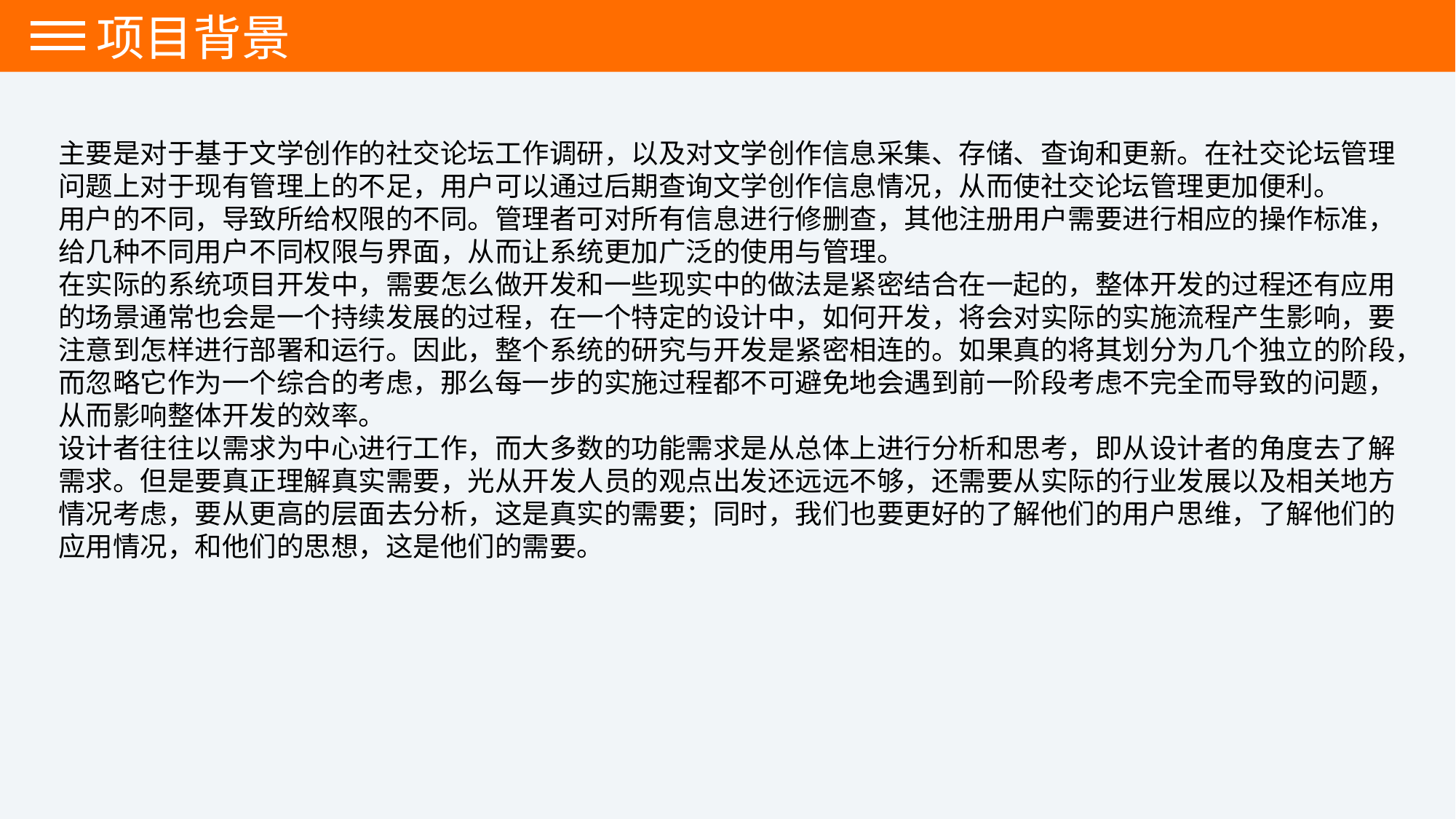

项目背景
主要是对于基于文学创作的社交论坛工作调研，以及对文学创作信息采集、存储、查询和更新。在社交论坛管理问题上对于现有管理上的不足，用户可以通过后期查询文学创作信息情况，从而使社交论坛管理更加便利。
用户的不同，导致所给权限的不同。管理者可对所有信息进行修删查，其他注册用户需要进行相应的操作标准，给几种不同用户不同权限与界面，从而让系统更加广泛的使用与管理。
在实际的系统项目开发中，需要怎么做开发和一些现实中的做法是紧密结合在一起的，整体开发的过程还有应用的场景通常也会是一个持续发展的过程，在一个特定的设计中，如何开发，将会对实际的实施流程产生影响，要注意到怎样进行部署和运行。因此，整个系统的研究与开发是紧密相连的。如果真的将其划分为几个独立的阶段，而忽略它作为一个综合的考虑，那么每一步的实施过程都不可避免地会遇到前一阶段考虑不完全而导致的问题，从而影响整体开发的效率。
设计者往往以需求为中心进行工作，而大多数的功能需求是从总体上进行分析和思考，即从设计者的角度去了解需求。但是要真正理解真实需要，光从开发人员的观点出发还远远不够，还需要从实际的行业发展以及相关地方情况考虑，要从更高的层面去分析，这是真实的需要；同时，我们也要更好的了解他们的用户思维，了解他们的应用情况，和他们的思想，这是他们的需要。